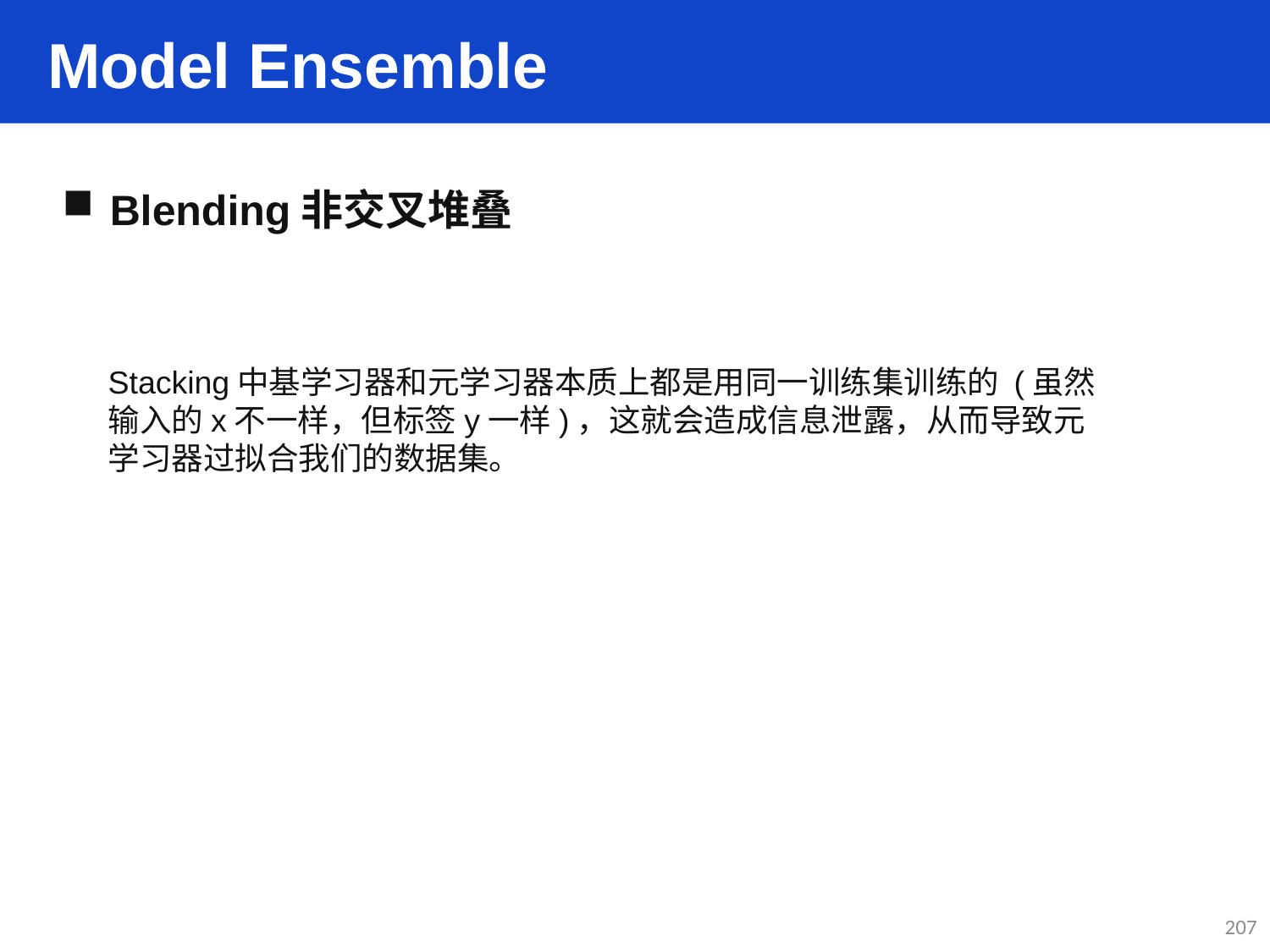

Model Ensemble

Blending非交叉堆叠

Stacking中基学习器和元学习器本质上都是用同一训练集训练的 (虽然输入的x不一样，但标签y一样)，这就会造成信息泄露，从而导致元学习器过拟合我们的数据集。

207